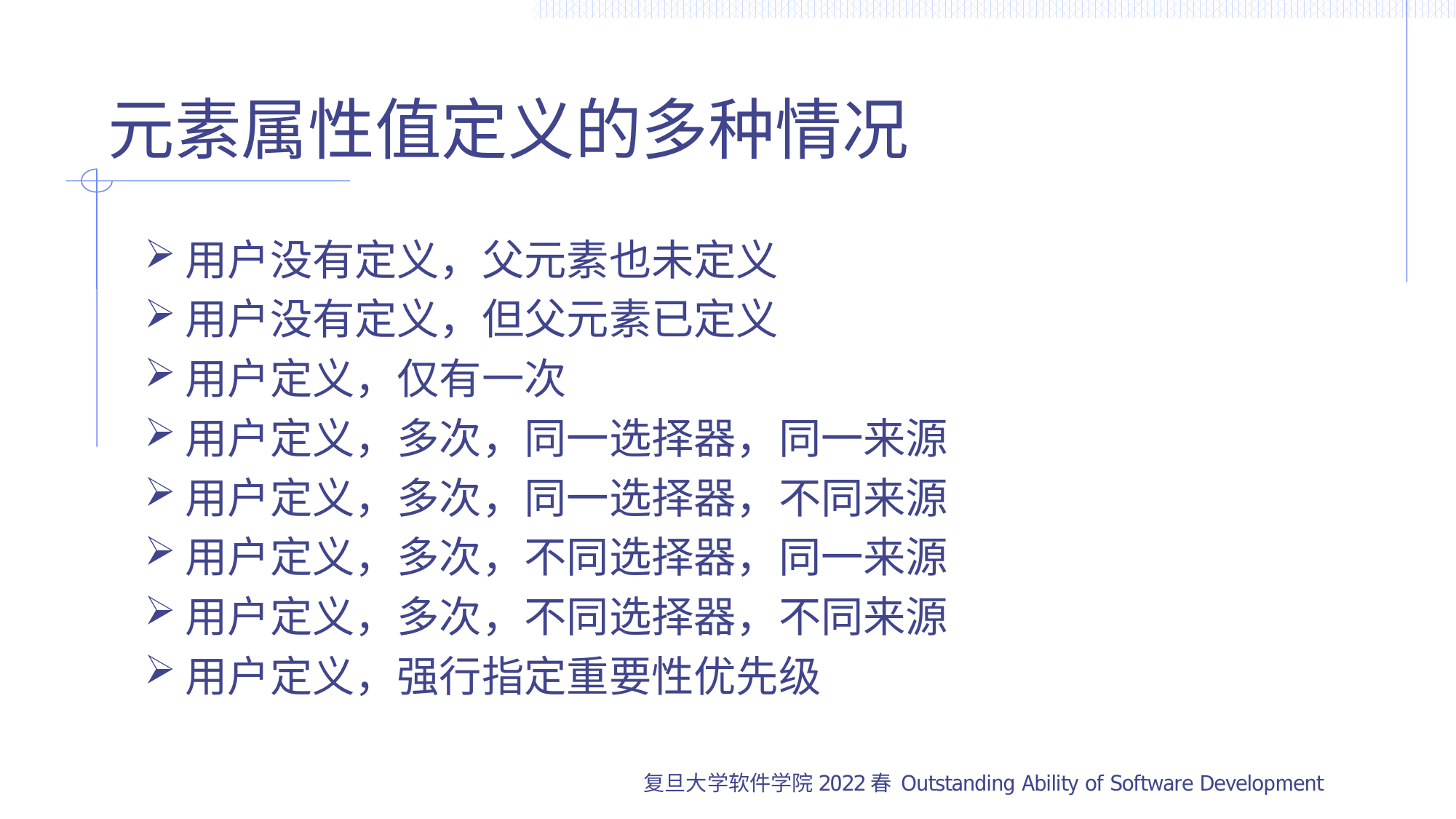

# 元素属性值定义的多种情况
用户没有定义，父元素也未定义
用户没有定义，但父元素已定义
用户定义，仅有一次
用户定义，多次，同一选择器，同一来源
用户定义，多次，同一选择器，不同来源
用户定义，多次，不同选择器，同一来源
用户定义，多次，不同选择器，不同来源
用户定义，强行指定重要性优先级